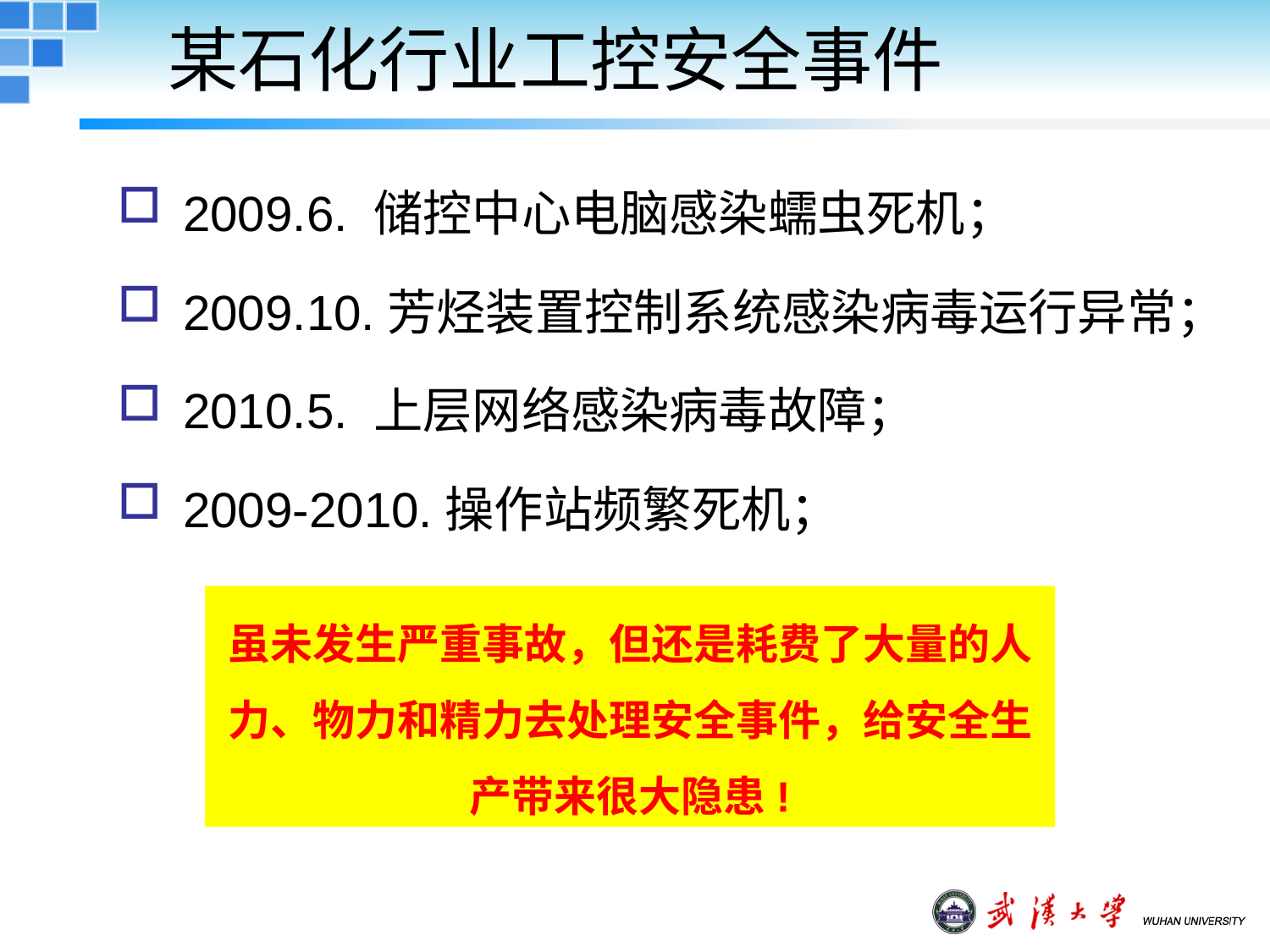

# 某石化行业工控安全事件
2009.6. 储控中心电脑感染蠕虫死机；
2009.10.芳烃装置控制系统感染病毒运行异常；
2010.5. 上层网络感染病毒故障；
2009-2010.操作站频繁死机；

虽未发生严重事故，但还是耗费了大量的人力、物力和精力去处理安全事件，给安全生产带来很大隐患!